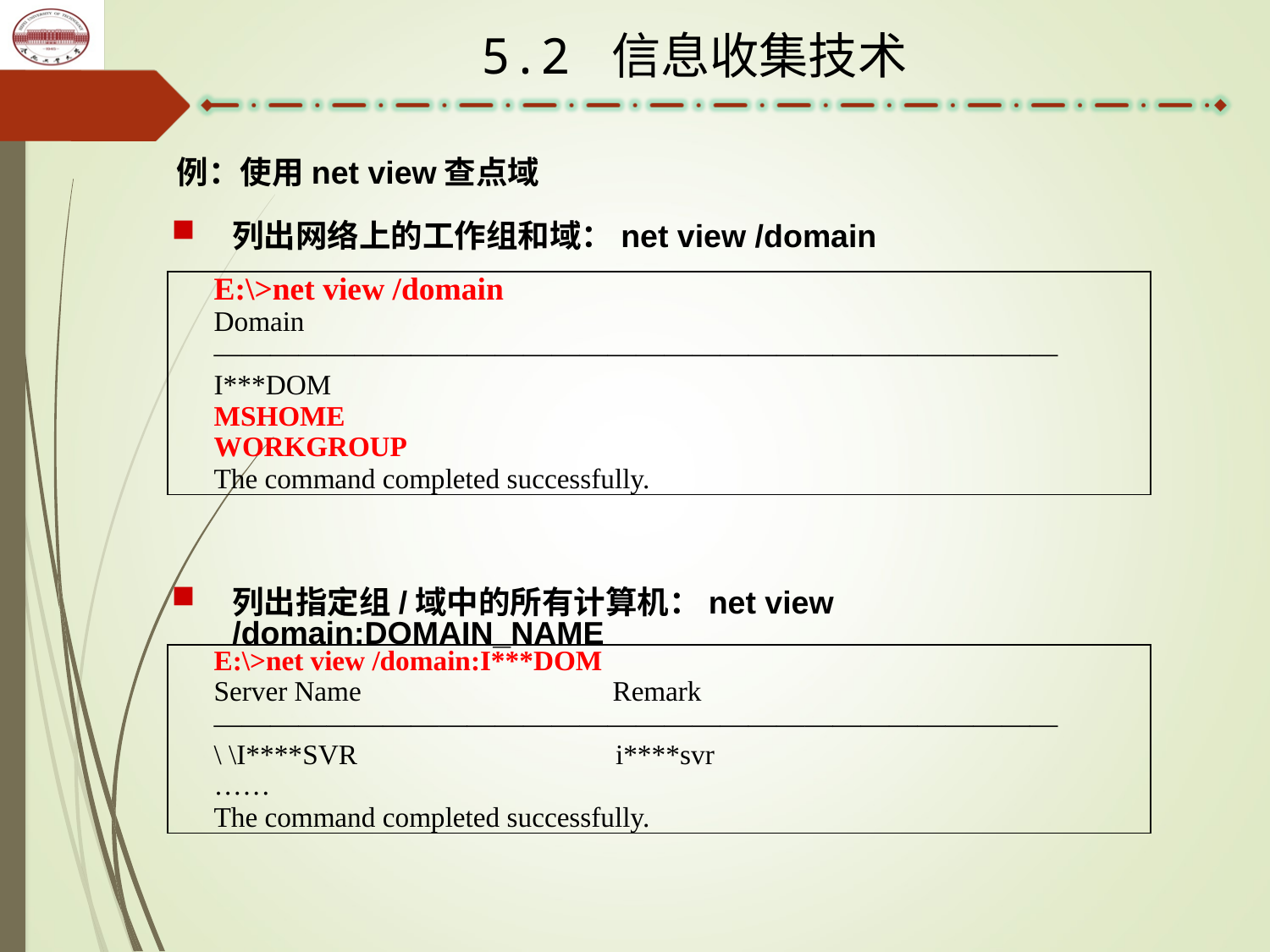

5.2 信息收集技术
例：使用net view查点域
列出网络上的工作组和域：net view /domain
| E:\>net view /domain Domain —————————————————————————————— I\*\*\*DOM MSHOME WORKGROUP The command completed successfully. |
| --- |
列出指定组/域中的所有计算机：net view /domain:DOMAIN_NAME
| E:\>net view /domain:I\*\*\*DOM Server Name Remark —————————————————————————————— \ \I\*\*\*\*SVR i\*\*\*\*svr …… The command completed successfully. |
| --- |